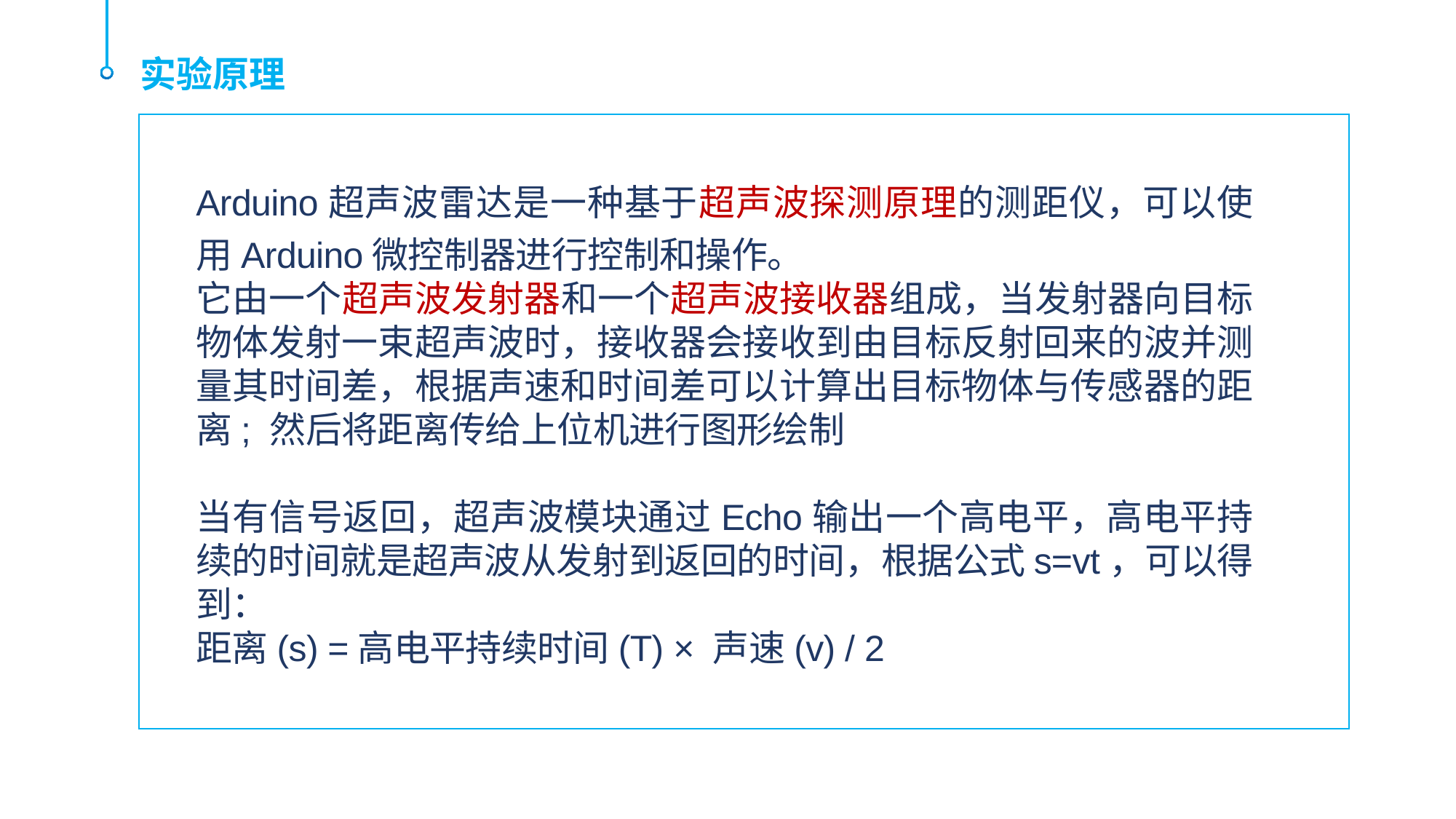

实验原理

Arduino超声波雷达是一种基于超声波探测原理的测距仪，可以使用Arduino微控制器进行控制和操作。
它由一个超声波发射器和一个超声波接收器组成，当发射器向目标物体发射一束超声波时，接收器会接收到由目标反射回来的波并测量其时间差，根据声速和时间差可以计算出目标物体与传感器的距离; 然后将距离传给上位机进行图形绘制

当有信号返回，超声波模块通过Echo输出一个高电平，高电平持续的时间就是超声波从发射到返回的时间，根据公式s=vt，可以得到：
距离(s) =高电平持续时间(T) × 声速(v) / 2